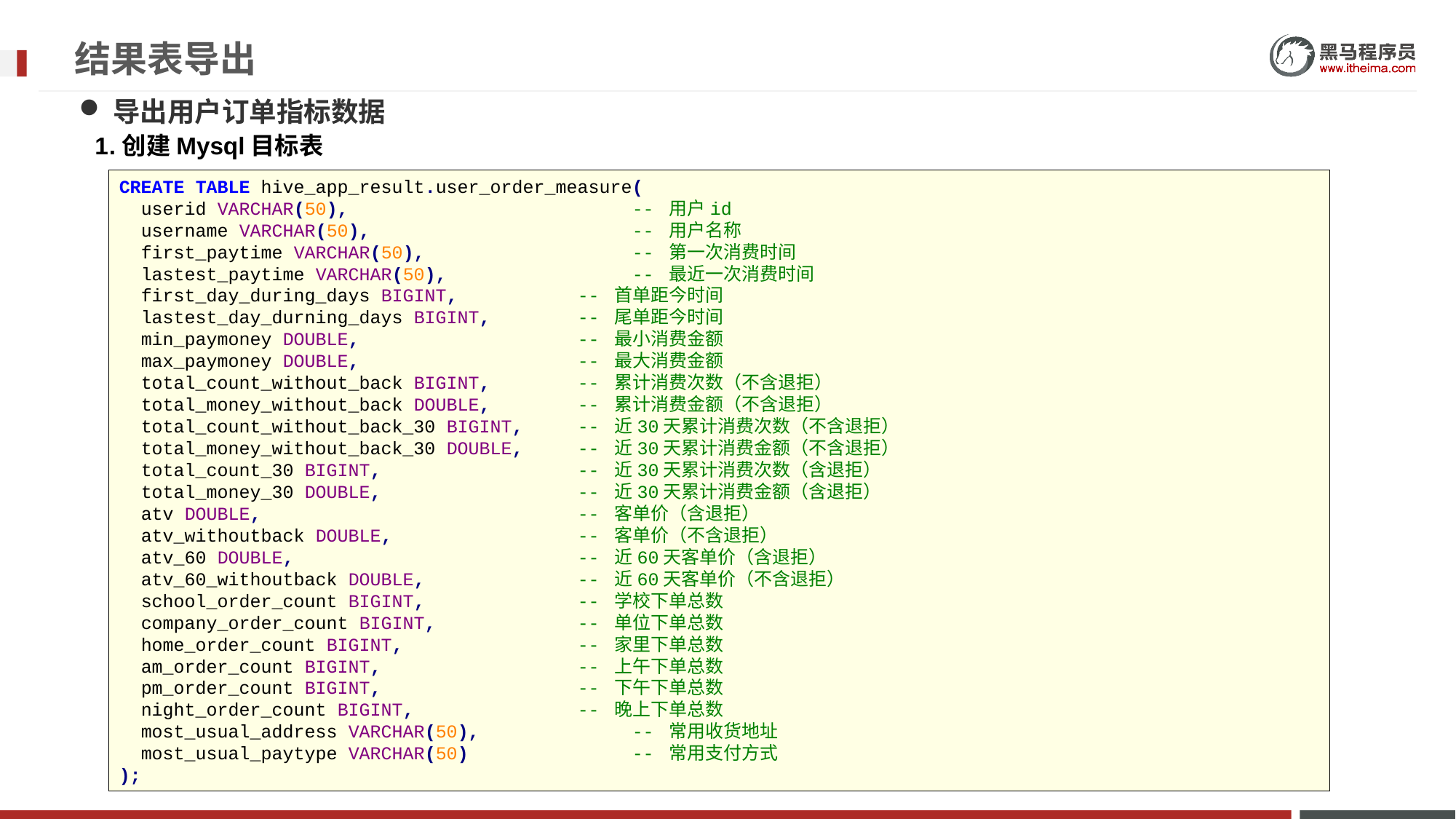

# 结果表导出
导出用户订单指标数据
创建Mysql目标表
CREATE TABLE hive_app_result.user_order_measure(
  userid VARCHAR(50),                          -- 用户id
  username VARCHAR(50),                        -- 用户名称
  first_paytime VARCHAR(50),                   -- 第一次消费时间
  lastest_paytime VARCHAR(50),                 -- 最近一次消费时间
  first_day_during_days BIGINT,           -- 首单距今时间
  lastest_day_durning_days BIGINT,        -- 尾单距今时间
  min_paymoney DOUBLE,                    -- 最小消费金额
  max_paymoney DOUBLE,                    -- 最大消费金额
  total_count_without_back BIGINT,        -- 累计消费次数（不含退拒）
  total_money_without_back DOUBLE,        -- 累计消费金额（不含退拒）
  total_count_without_back_30 BIGINT,     -- 近30天累计消费次数（不含退拒）
  total_money_without_back_30 DOUBLE,     -- 近30天累计消费金额（不含退拒）
  total_count_30 BIGINT,                  -- 近30天累计消费次数（含退拒）
  total_money_30 DOUBLE,                  -- 近30天累计消费金额（含退拒）
  atv DOUBLE,                             -- 客单价（含退拒）
  atv_withoutback DOUBLE,                 -- 客单价（不含退拒）
  atv_60 DOUBLE,                          -- 近60天客单价（含退拒）
  atv_60_withoutback DOUBLE,              -- 近60天客单价（不含退拒）
  school_order_count BIGINT,              -- 学校下单总数
  company_order_count BIGINT,             -- 单位下单总数
  home_order_count BIGINT,                -- 家里下单总数
  am_order_count BIGINT,                  -- 上午下单总数
  pm_order_count BIGINT,                  -- 下午下单总数
  night_order_count BIGINT,               -- 晚上下单总数
  most_usual_address VARCHAR(50),              -- 常用收货地址
  most_usual_paytype VARCHAR(50)               -- 常用支付方式
);